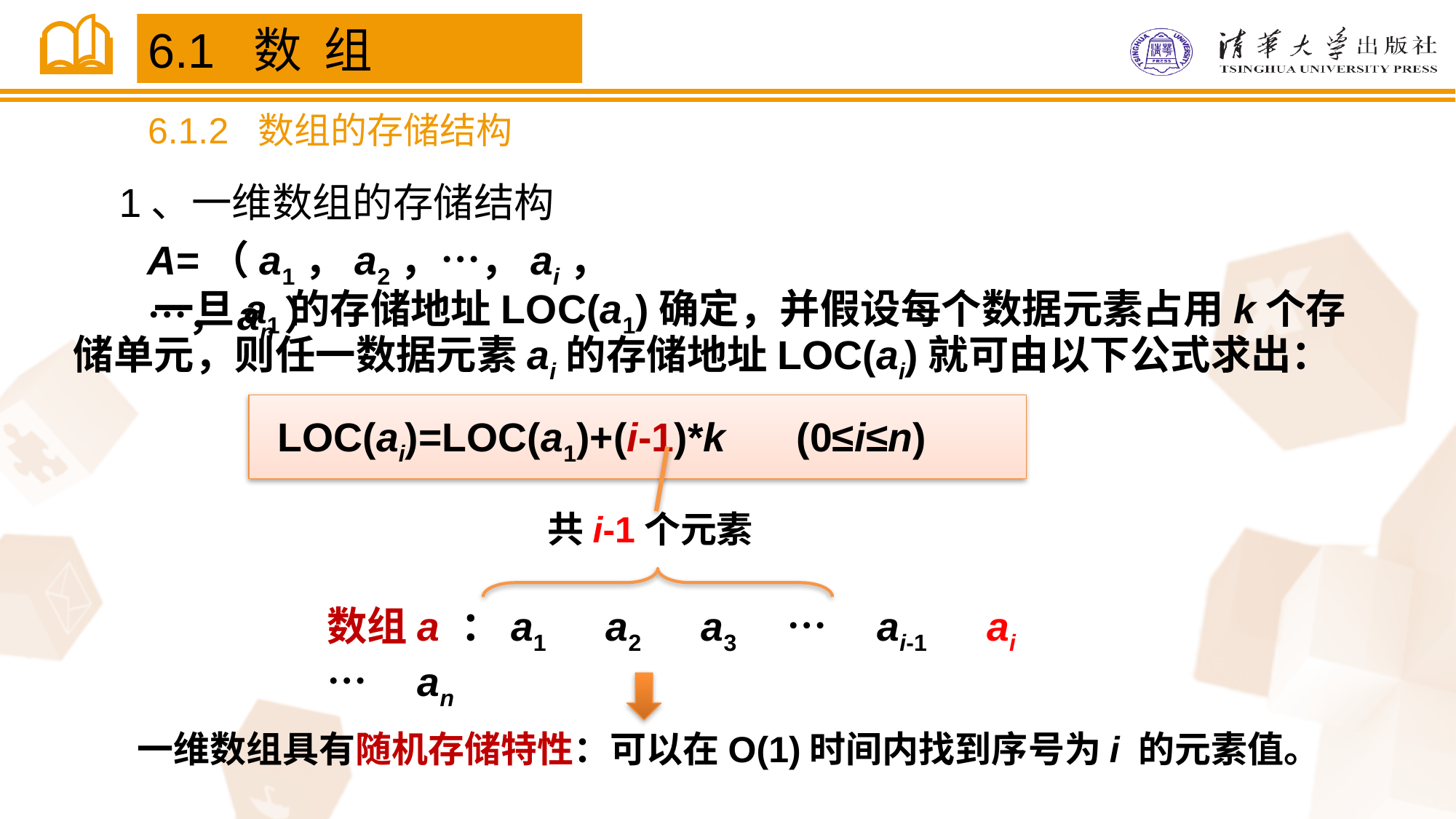

6.1  数  组
6.1.2  数组的存储结构
1、一维数组的存储结构
A=（a1，a2，…，ai，…，an）
　　一旦a1的存储地址LOC(a1)确定，并假设每个数据元素占用k个存储单元，则任一数据元素ai的存储地址LOC(ai)就可由以下公式求出：
LOC(ai)=LOC(a1)+(i-1)*k 　(0≤i≤n)

共i-1个元素
数组a ：a1　a2　a3　…　ai-1　ai　…　an

一维数组具有随机存储特性：可以在O(1)时间内找到序号为i 的元素值。